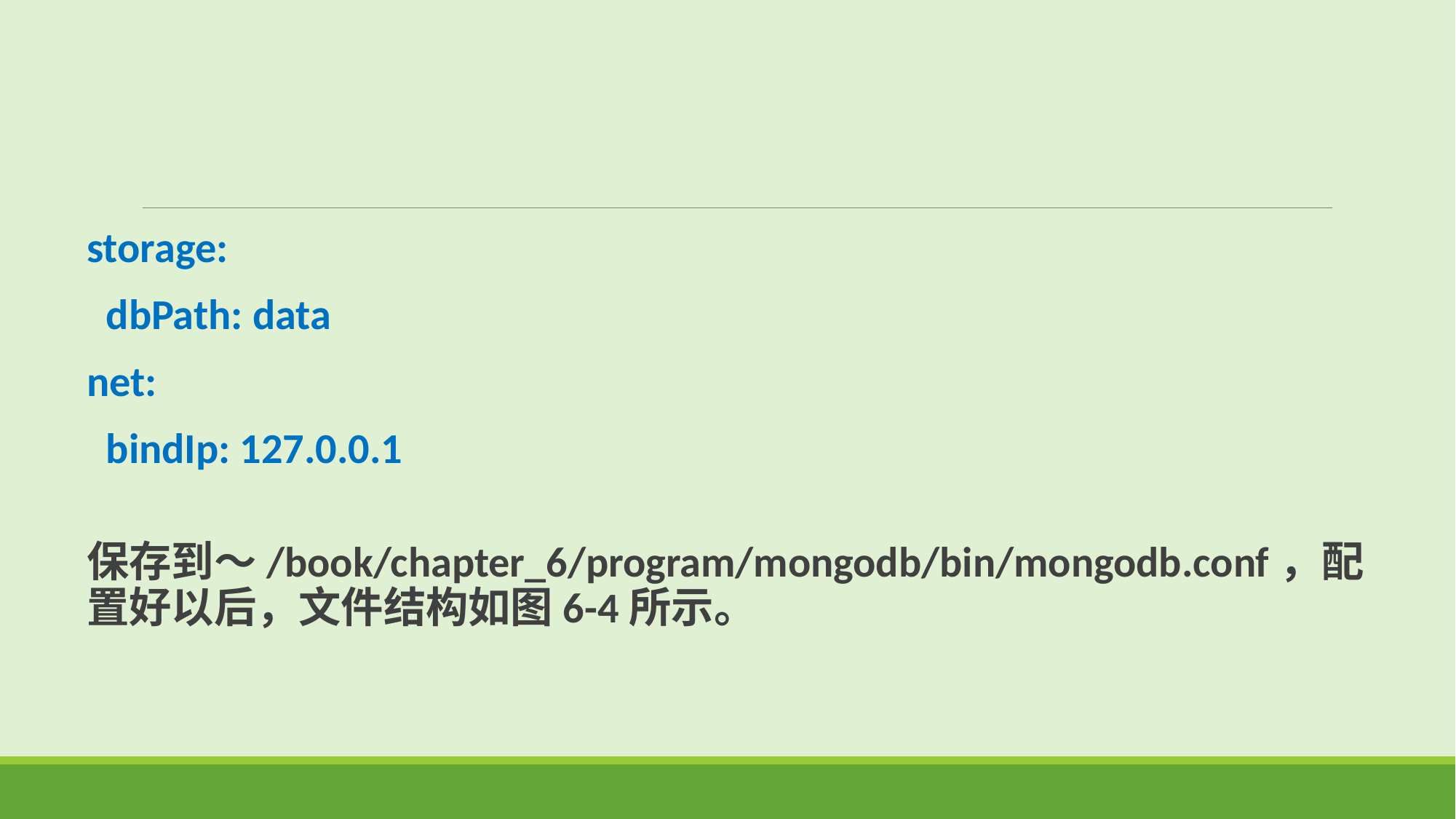

storage:
  dbPath: data
net:
  bindIp: 127.0.0.1
         保存到～/book/chapter_6/program/mongodb/bin/mongodb.conf，配置好以后，文件结构如图6-4所示。